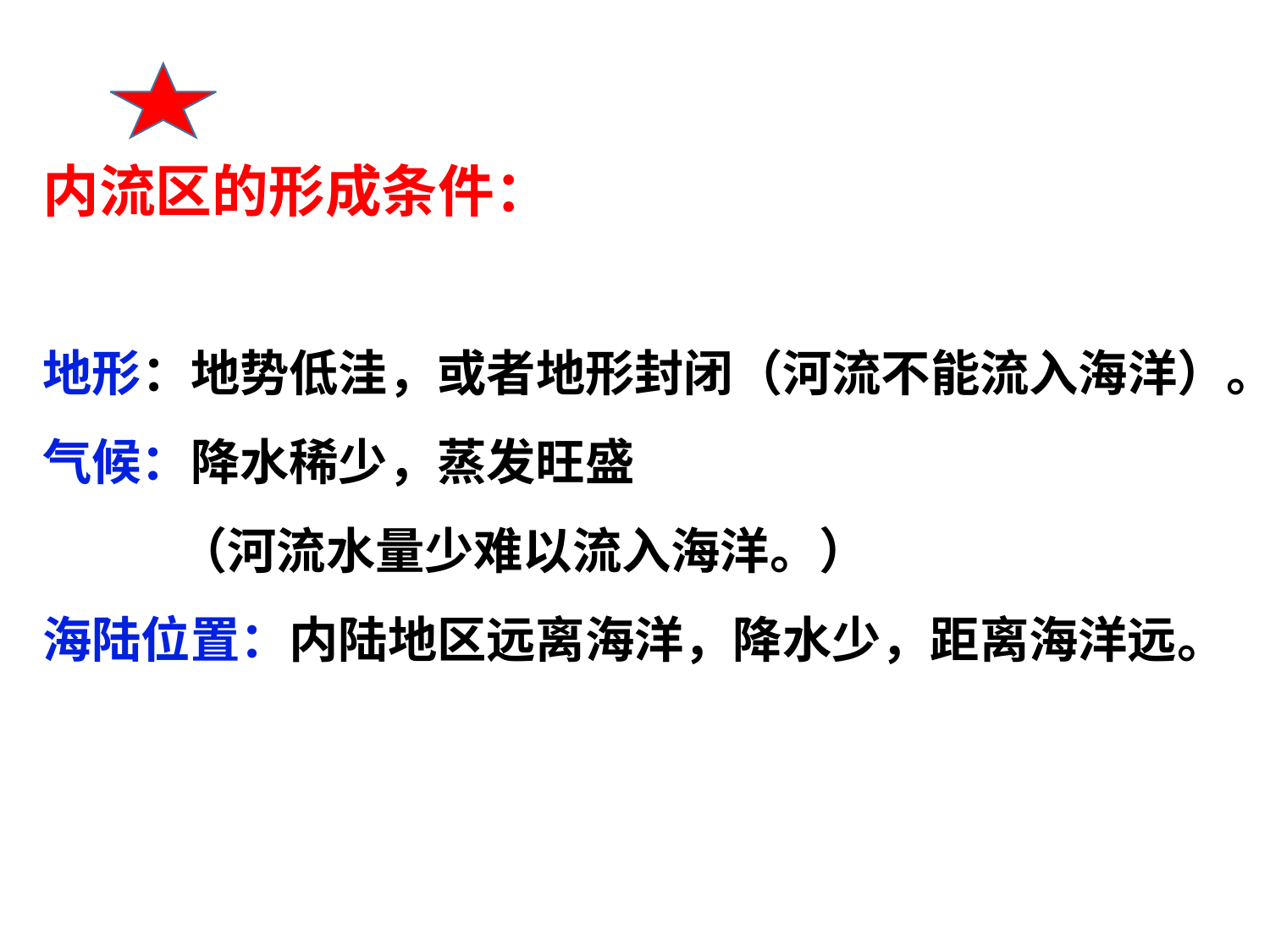

内流区的形成条件：

地形：地势低洼，或者地形封闭（河流不能流入海洋）。
气候：降水稀少，蒸发旺盛
           （河流水量少难以流入海洋。）
海陆位置：内陆地区远离海洋，降水少，距离海洋远。